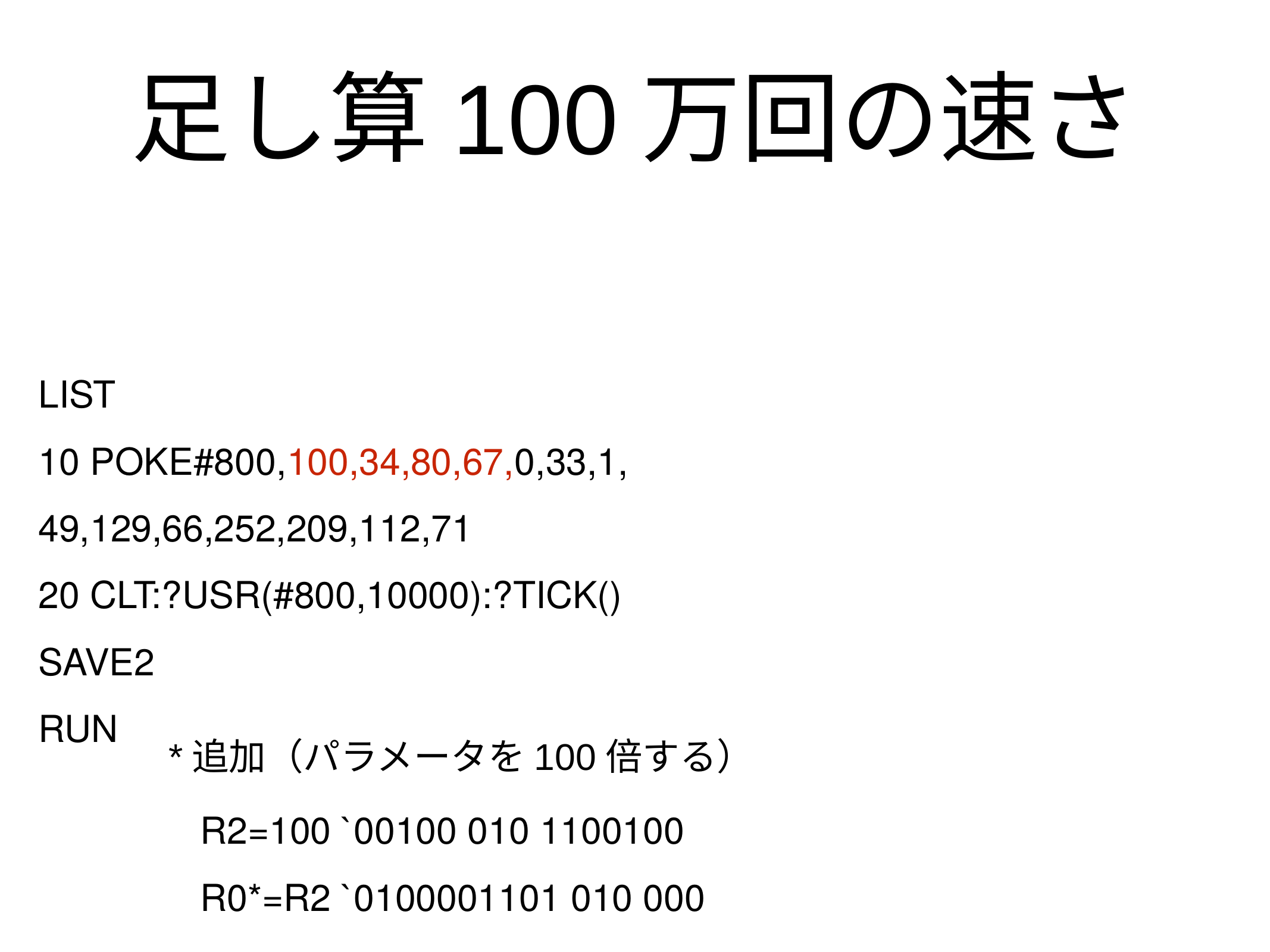

# 足し算100万回の速さ
LIST
10 POKE#800,100,34,80,67,0,33,1,
49,129,66,252,209,112,71
20 CLT:?USR(#800,10000):?TICK()
SAVE2
RUN
*追加（パラメータを100倍する）
R2=100 `00100 010 1100100
R0*=R2 `0100001101 010 000